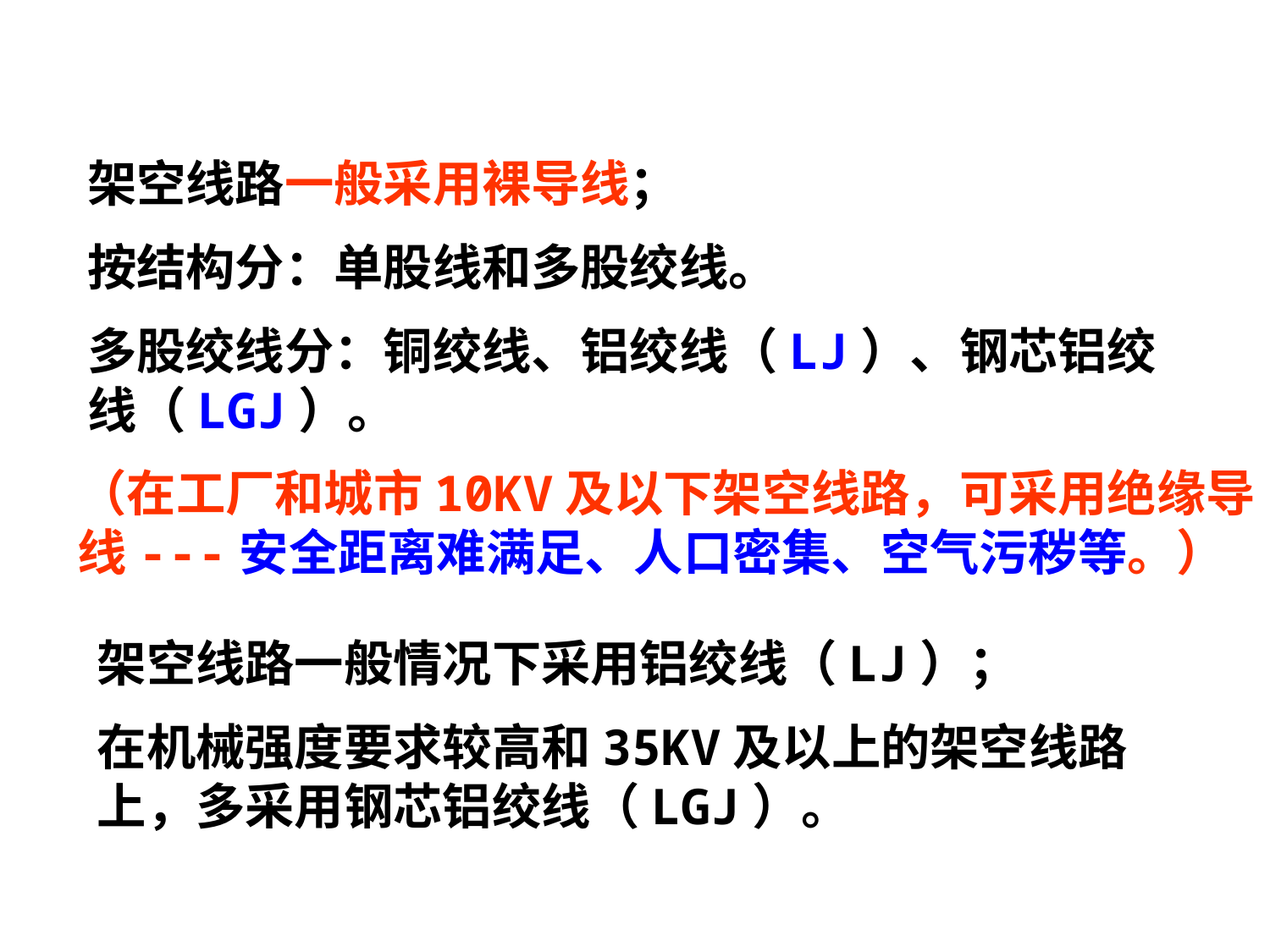

架空线路一般采用裸导线；
按结构分：单股线和多股绞线。
多股绞线分：铜绞线、铝绞线（LJ）、钢芯铝绞线（LGJ）。
（在工厂和城市10KV及以下架空线路，可采用绝缘导线---安全距离难满足、人口密集、空气污秽等。）
架空线路一般情况下采用铝绞线（LJ）；
在机械强度要求较高和35KV及以上的架空线路上，多采用钢芯铝绞线（LGJ）。